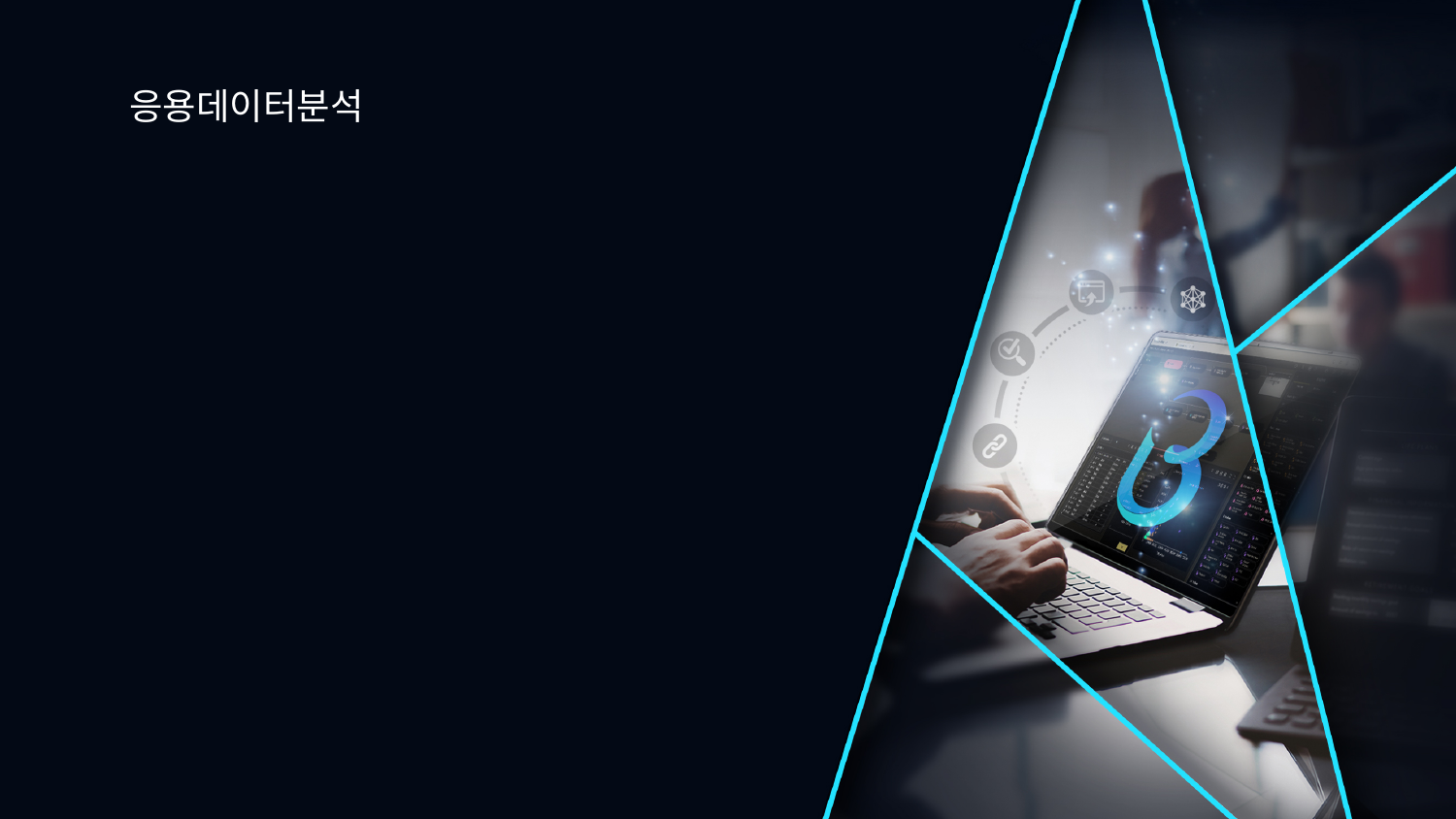

응용데이터분석
Image Classification
 - ML vs DL